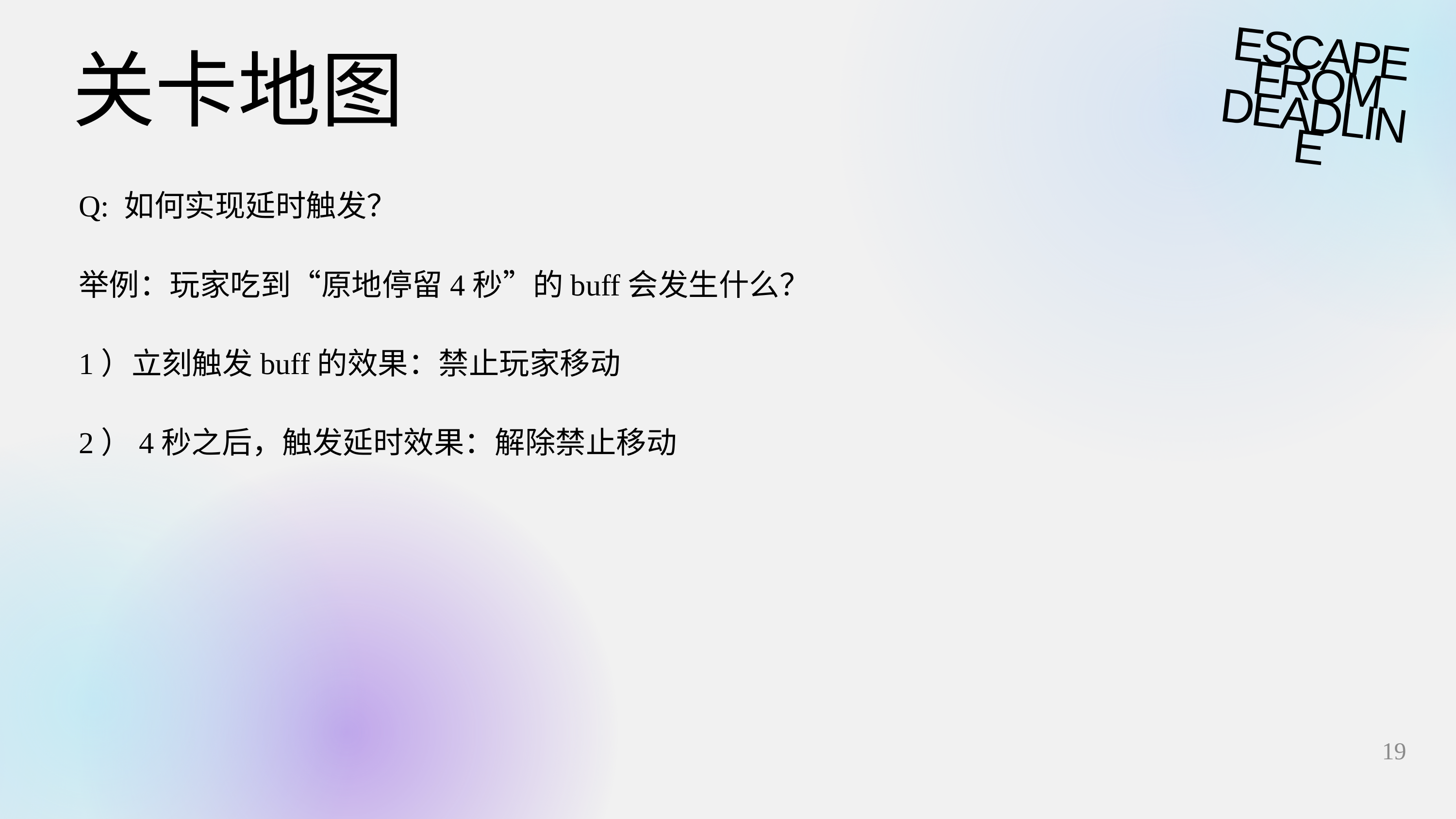

关卡地图
ESCAPE FROM DEADLINE
Q: 如何实现延时触发？
举例：玩家吃到“原地停留4秒”的buff会发生什么？
1）立刻触发buff的效果：禁止玩家移动
2）4秒之后，触发延时效果：解除禁止移动

19